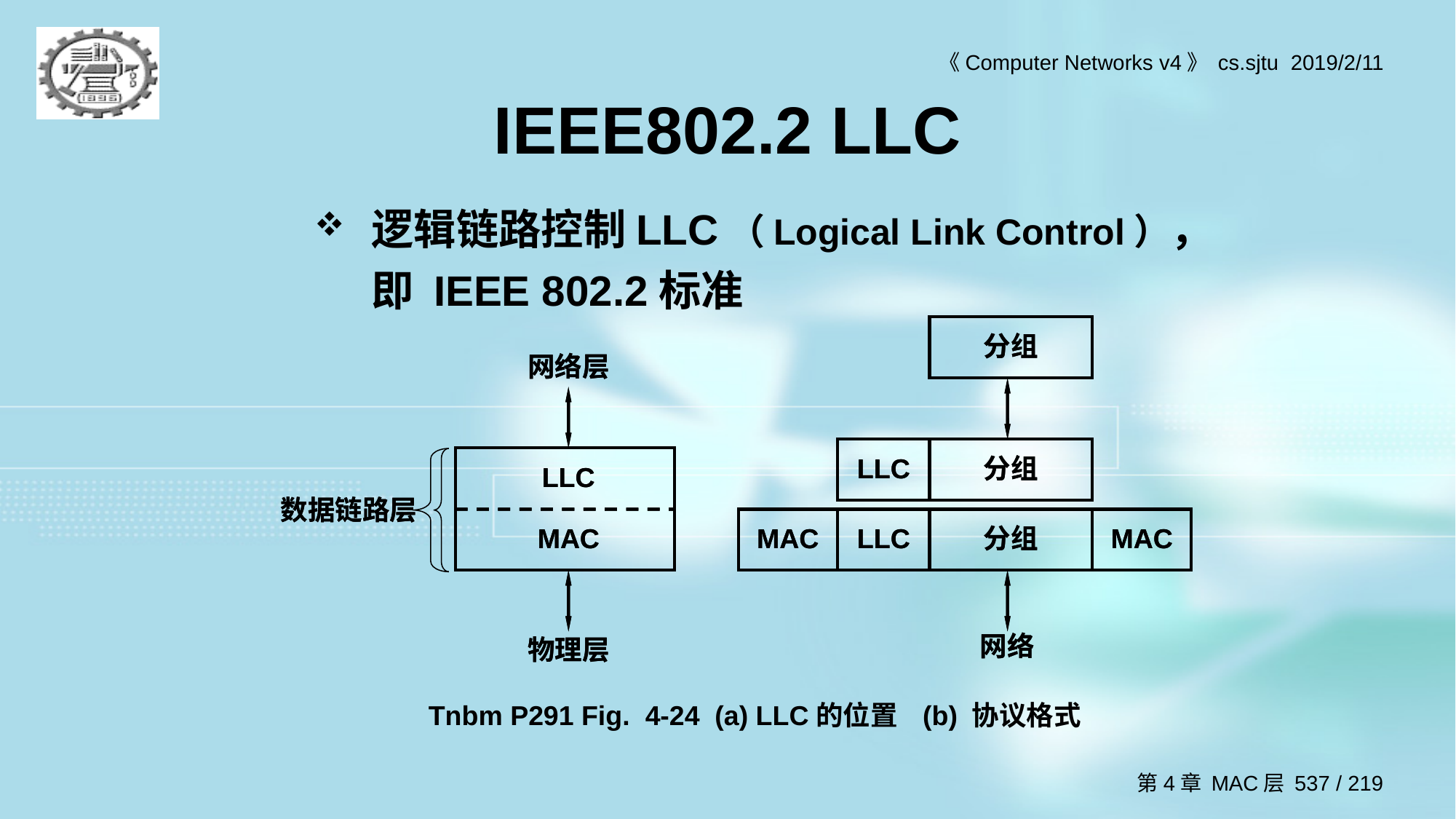

# IEEE802.2 LLC
逻辑链路控制LLC（Logical Link Control），即 IEEE 802.2标准
分组
网络层

LLC
分组

LLC

数据链路层

MAC
MAC
LLC
分组
MAC

物理层
网络
分组
网络层

LLC
分组

LLC

数据链路层

MAC
MAC
LLC
分组
MAC

物理层
网络
Tnbm P291 Fig.  4-24  (a) LLC的位置   (b) 协议格式